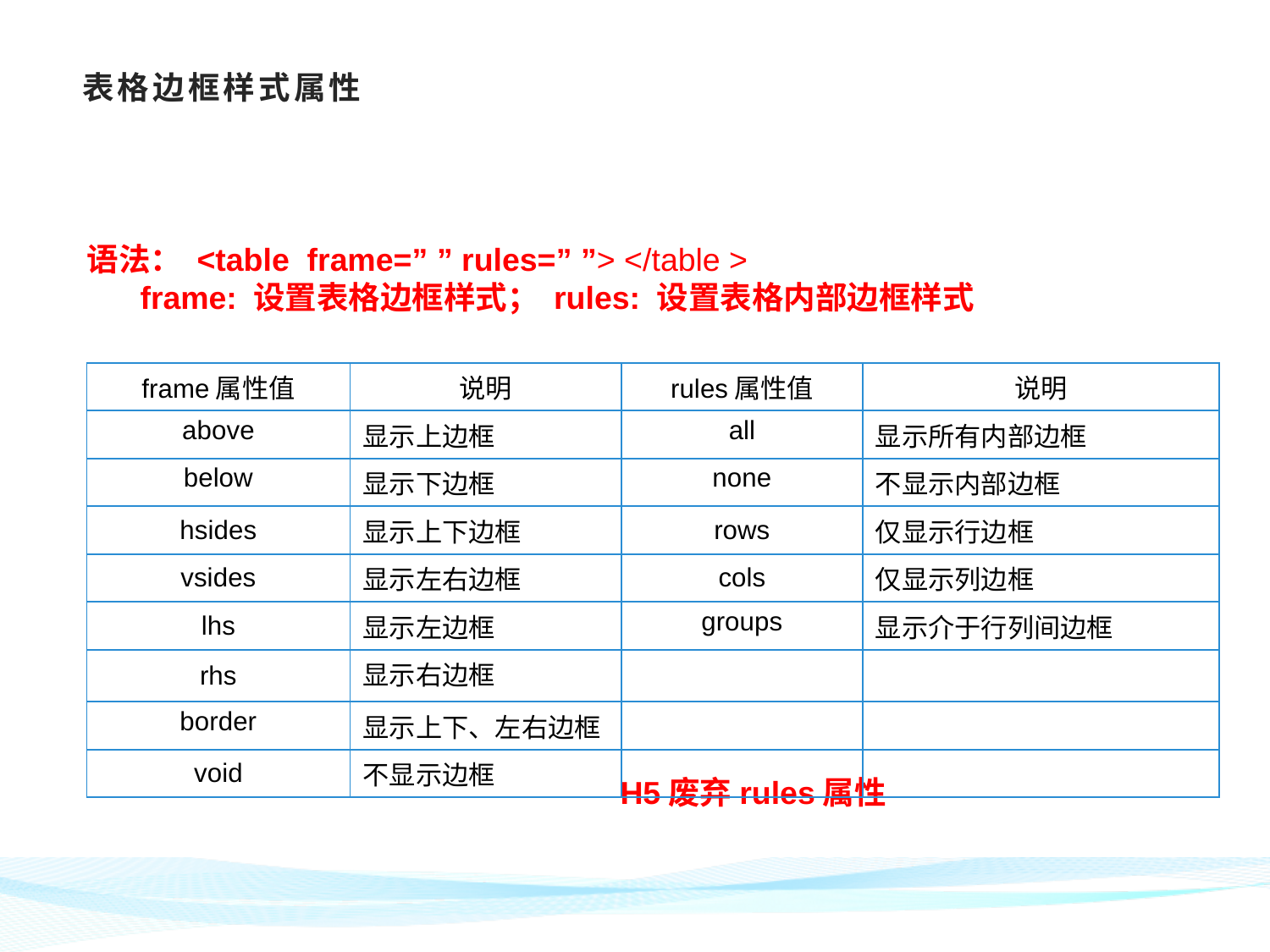

# 表格边框样式属性
语法： <table  frame=” ” rules=” ”> </table >
      frame: 设置表格边框样式； rules: 设置表格内部边框样式

					H5废弃rules属性

| frame属性值 | 说明 | rules属性值 | 说明 |
| --- | --- | --- | --- |
| above | 显示上边框 | all | 显示所有内部边框 |
| below | 显示下边框 | none | 不显示内部边框 |
| hsides | 显示上下边框 | rows | 仅显示行边框 |
| vsides | 显示左右边框 | cols | 仅显示列边框 |
| lhs | 显示左边框 | groups | 显示介于行列间边框 |
| rhs | 显示右边框 |  |  |
| border | 显示上下、左右边框 |  |  |
| void | 不显示边框 |  |  |